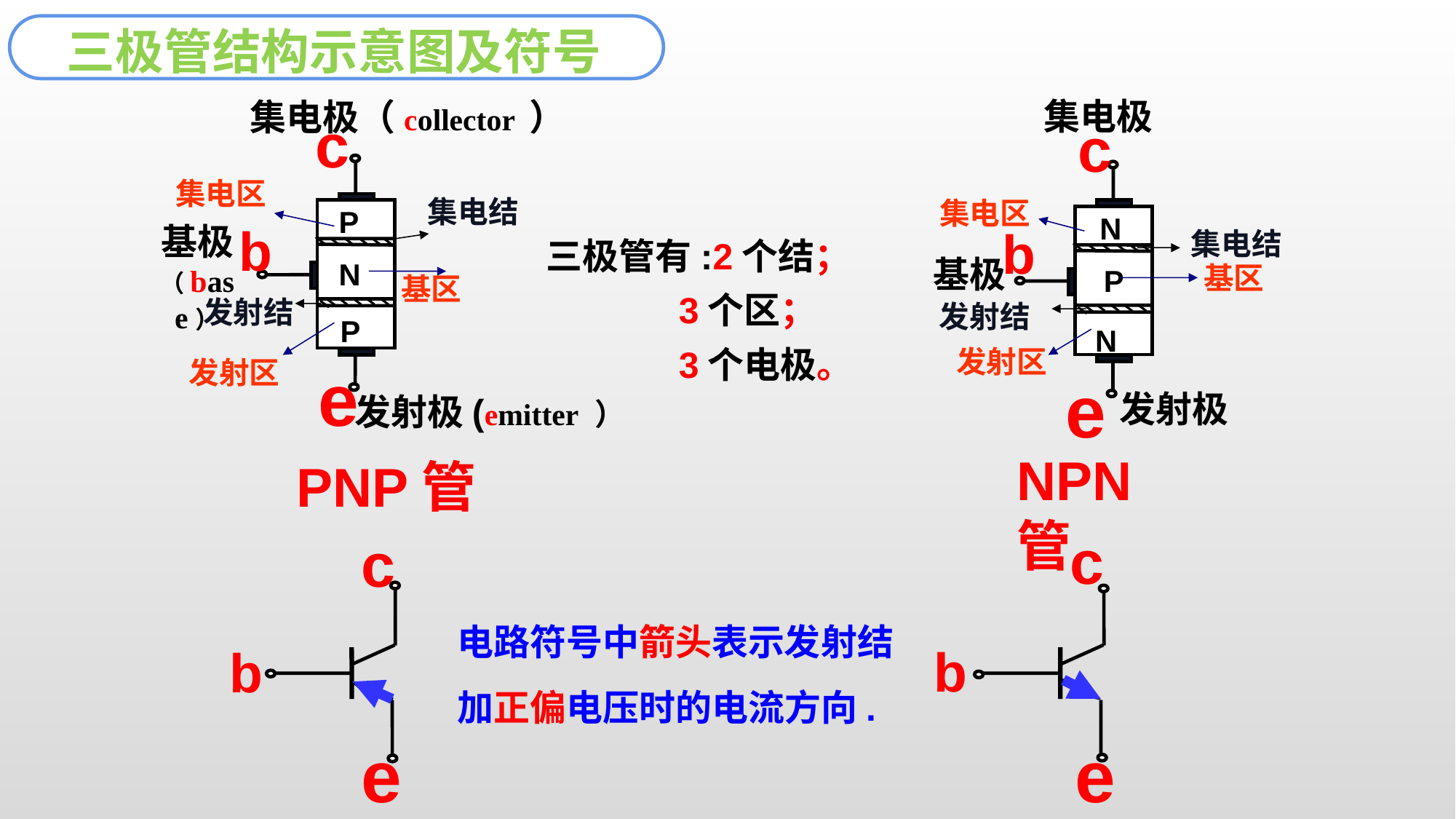

三极管结构示意图及符号
集电极
集电极（collector ）
c
c

P
N
P

N
P
N
集电区
集电结
集电区
b
基极（base）

b

集电结
三极管有:2个结；
             3个区；
             3个电极。

基极

基区
基区

发射结
发射结

发射区
e
发射区
e
发射极
发射极(emitter ）
NPN管
PNP管
c

b

e

c

e

b
电路符号中箭头表示发射结加正偏电压时的电流方向.

ATTENTION!!!